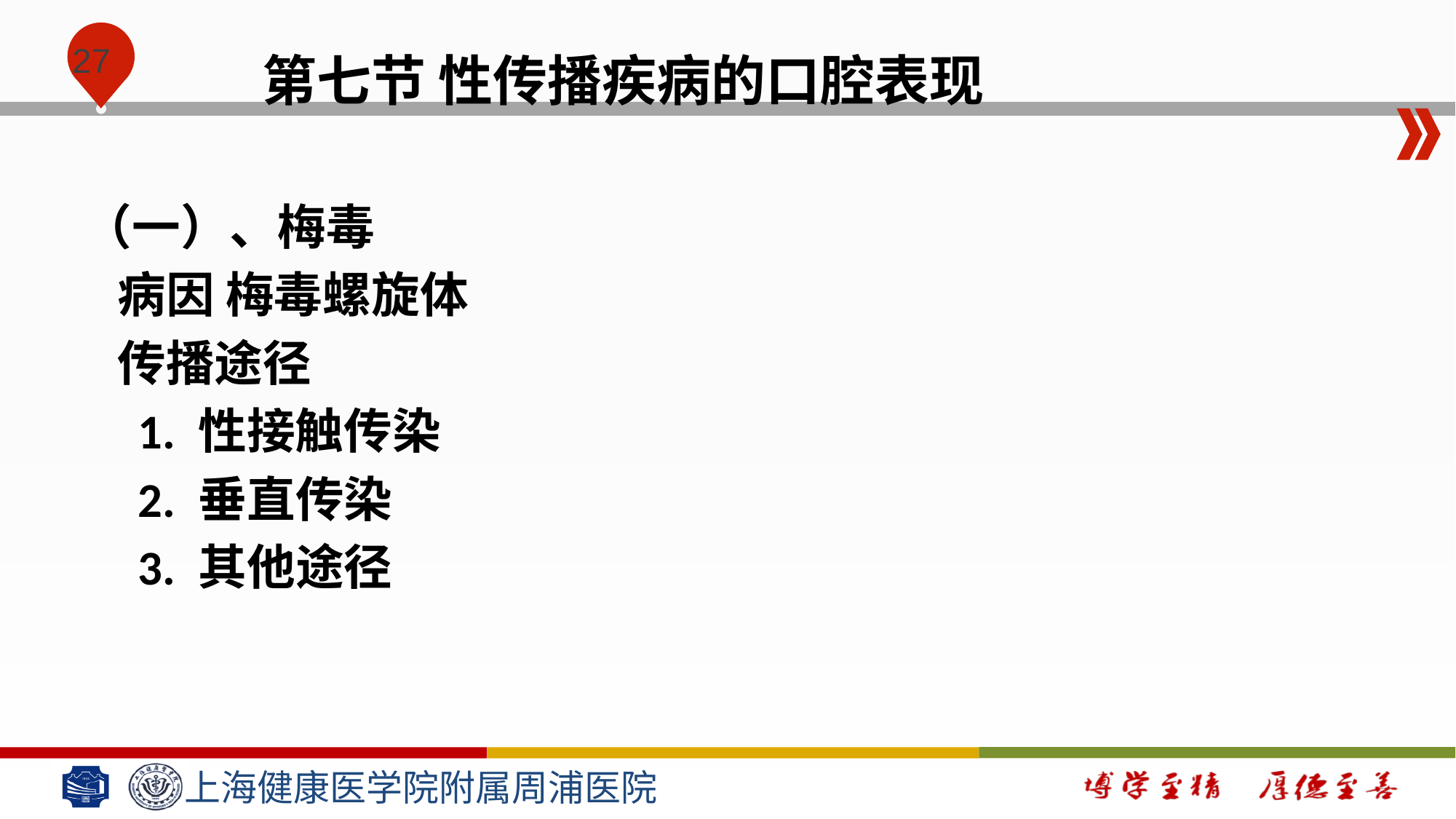

# 第七节 性传播疾病的口腔表现
（一）、梅毒
  病因 梅毒螺旋体
  传播途径
     1. 性接触传染
     2. 垂直传染
     3. 其他途径